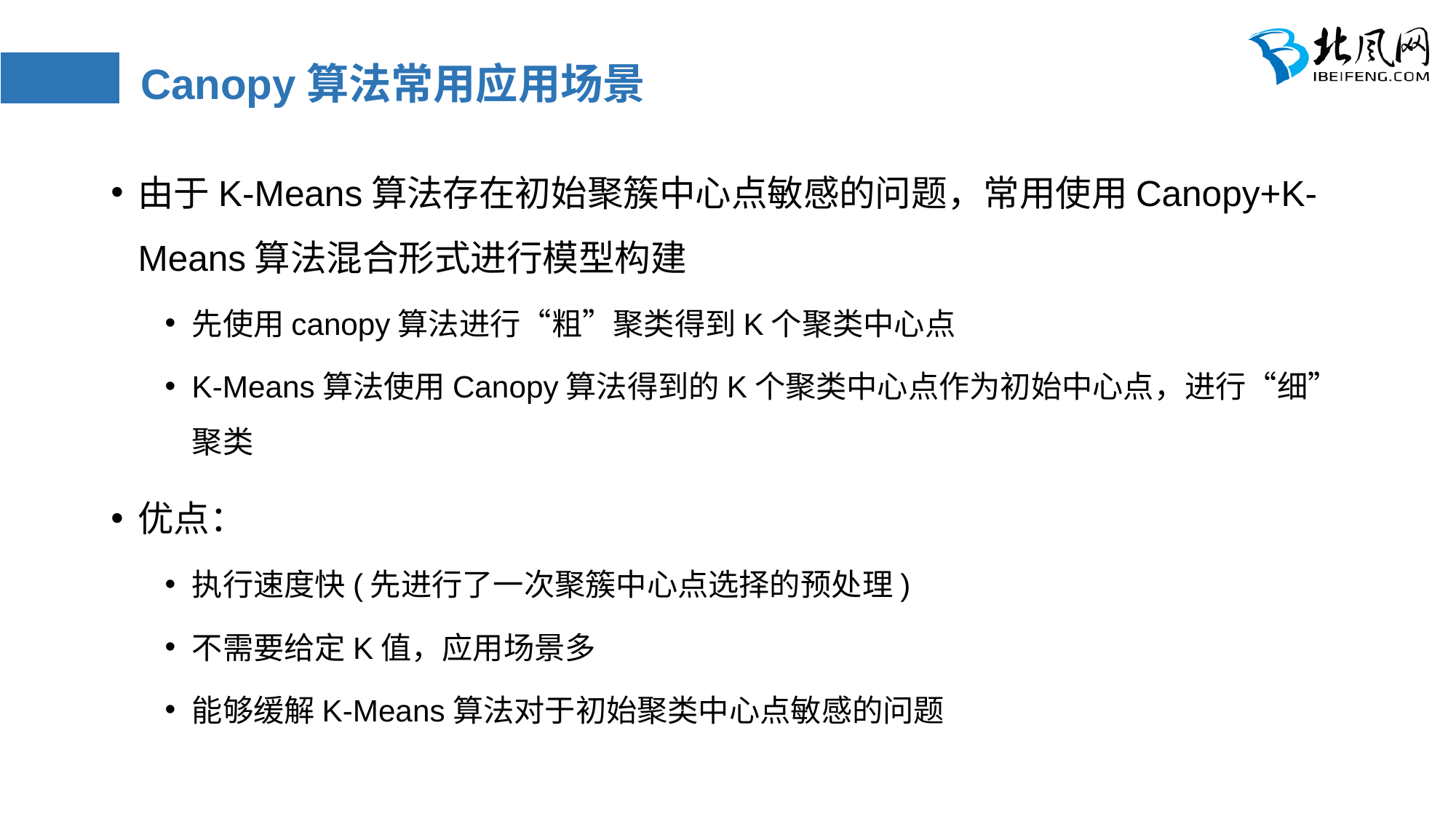

# Canopy算法常用应用场景
由于K-Means算法存在初始聚簇中心点敏感的问题，常用使用Canopy+K-Means算法混合形式进行模型构建
先使用canopy算法进行“粗”聚类得到K个聚类中心点
K-Means算法使用Canopy算法得到的K个聚类中心点作为初始中心点，进行“细”聚类
优点：
执行速度快(先进行了一次聚簇中心点选择的预处理)
不需要给定K值，应用场景多
能够缓解K-Means算法对于初始聚类中心点敏感的问题